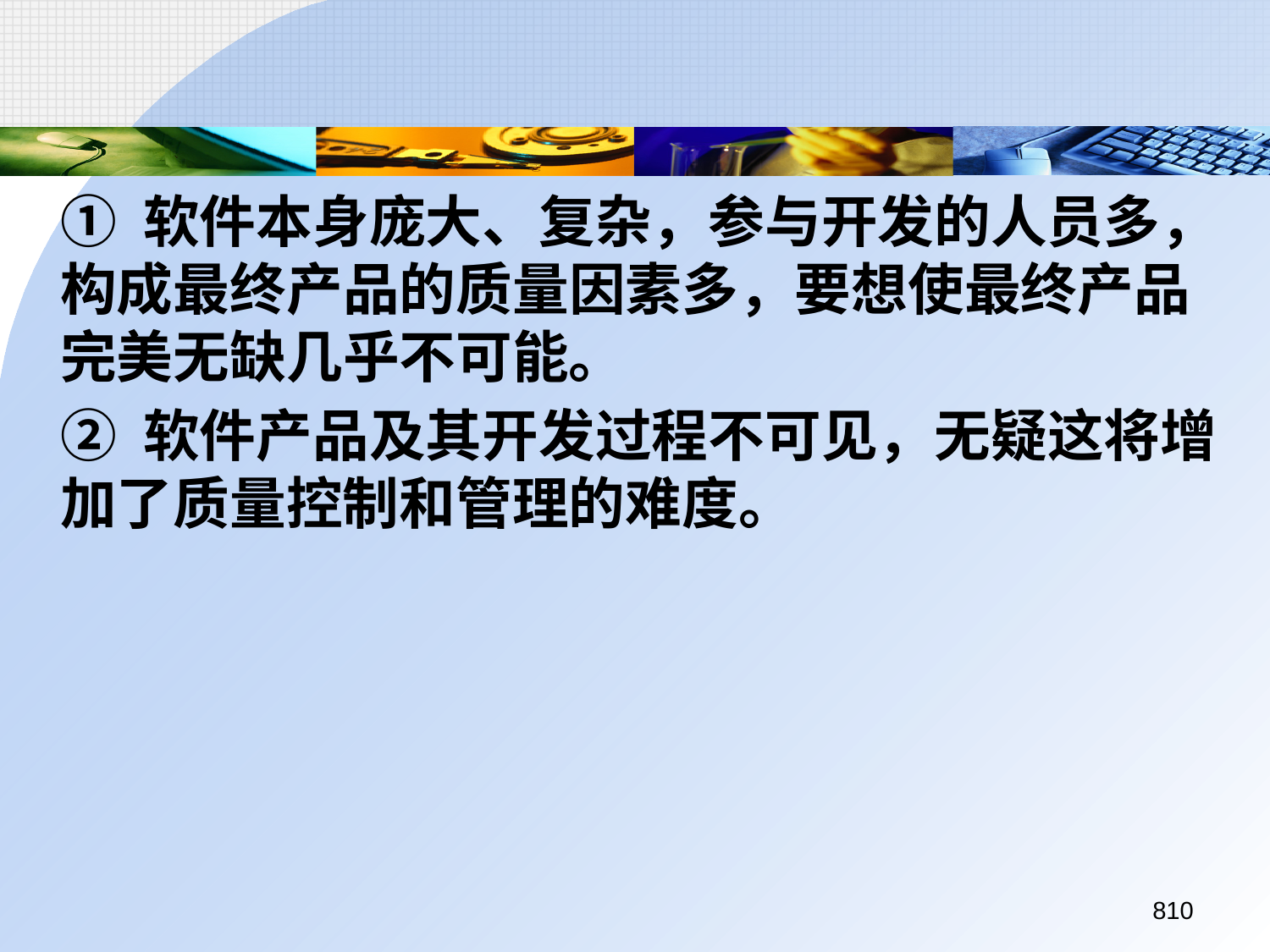

① 软件本身庞大、复杂，参与开发的人员多，构成最终产品的质量因素多，要想使最终产品完美无缺几乎不可能。
	② 软件产品及其开发过程不可见，无疑这将增加了质量控制和管理的难度。
810